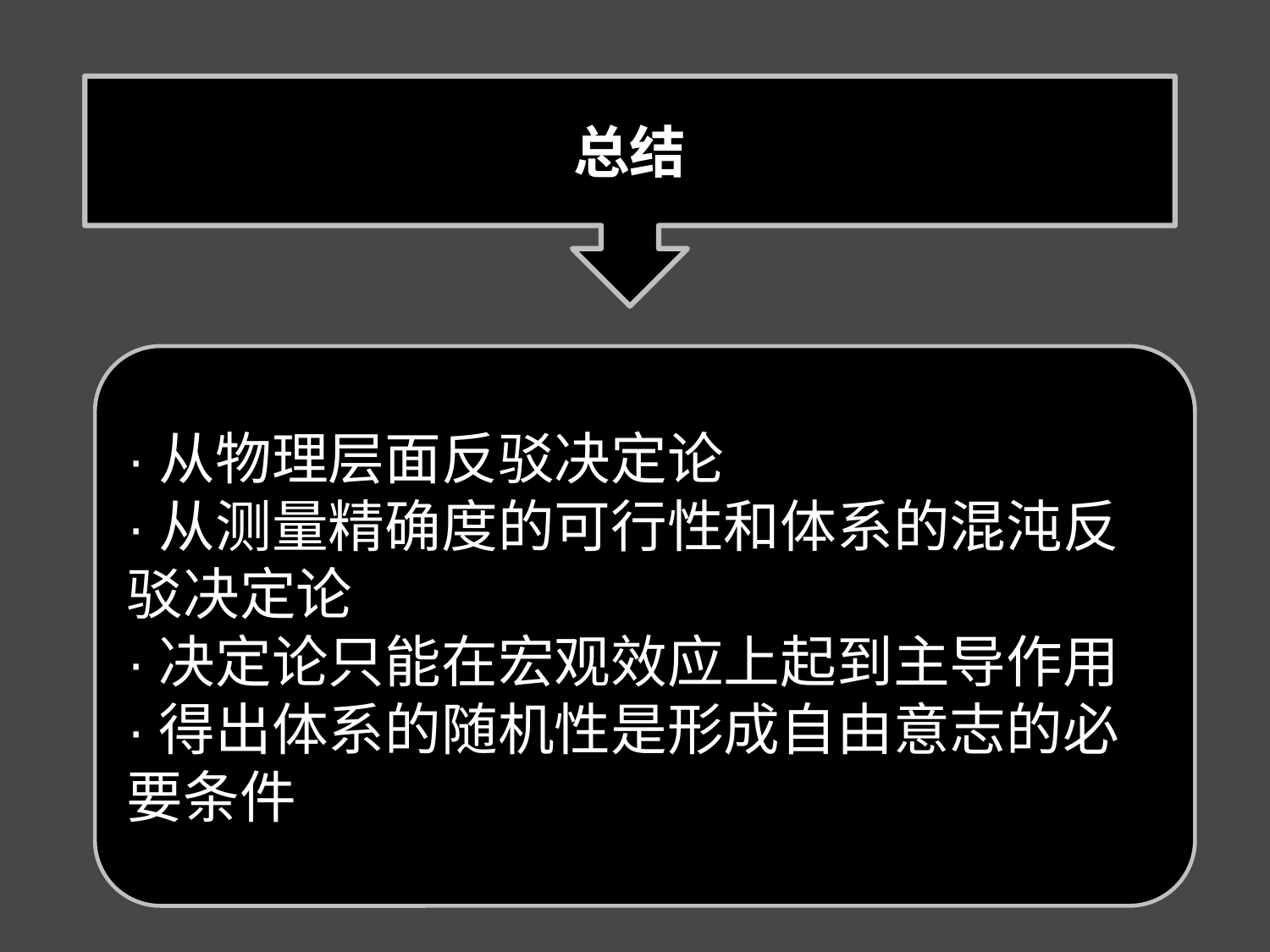

总结
·从物理层面反驳决定论
·从测量精确度的可行性和体系的混沌反驳决定论
·决定论只能在宏观效应上起到主导作用
·得出体系的随机性是形成自由意志的必要条件